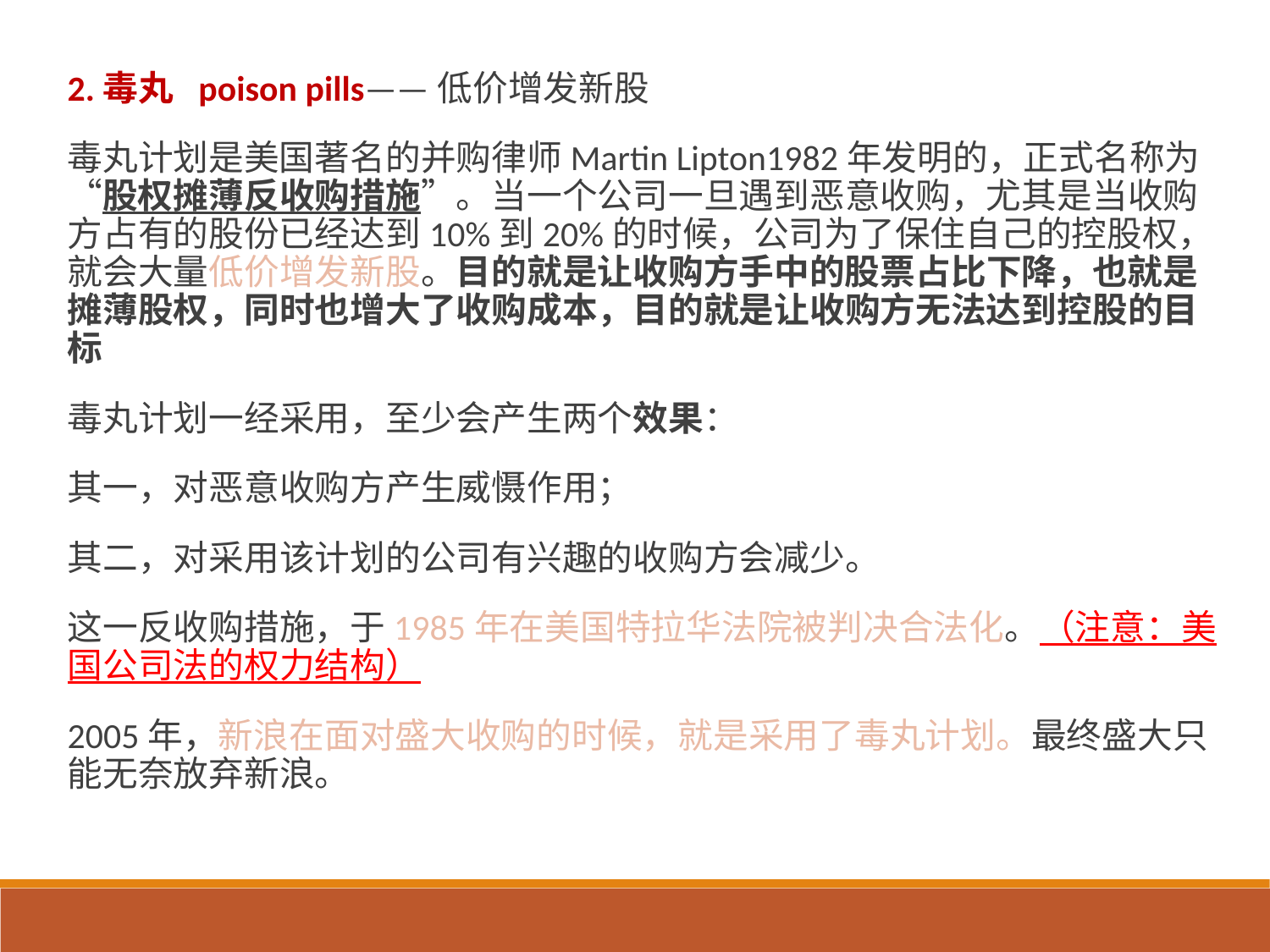

2.毒丸  poison pills——低价增发新股
毒丸计划是美国著名的并购律师Martin Lipton1982年发明的，正式名称为“股权摊薄反收购措施”。当一个公司一旦遇到恶意收购，尤其是当收购方占有的股份已经达到10%到20%的时候，公司为了保住自己的控股权，就会大量低价增发新股。目的就是让收购方手中的股票占比下降，也就是摊薄股权，同时也增大了收购成本，目的就是让收购方无法达到控股的目标
毒丸计划一经采用，至少会产生两个效果：
其一，对恶意收购方产生威慑作用；
其二，对采用该计划的公司有兴趣的收购方会减少。
这一反收购措施，于1985年在美国特拉华法院被判决合法化。（注意：美国公司法的权力结构）
2005年，新浪在面对盛大收购的时候，就是采用了毒丸计划。最终盛大只能无奈放弃新浪。